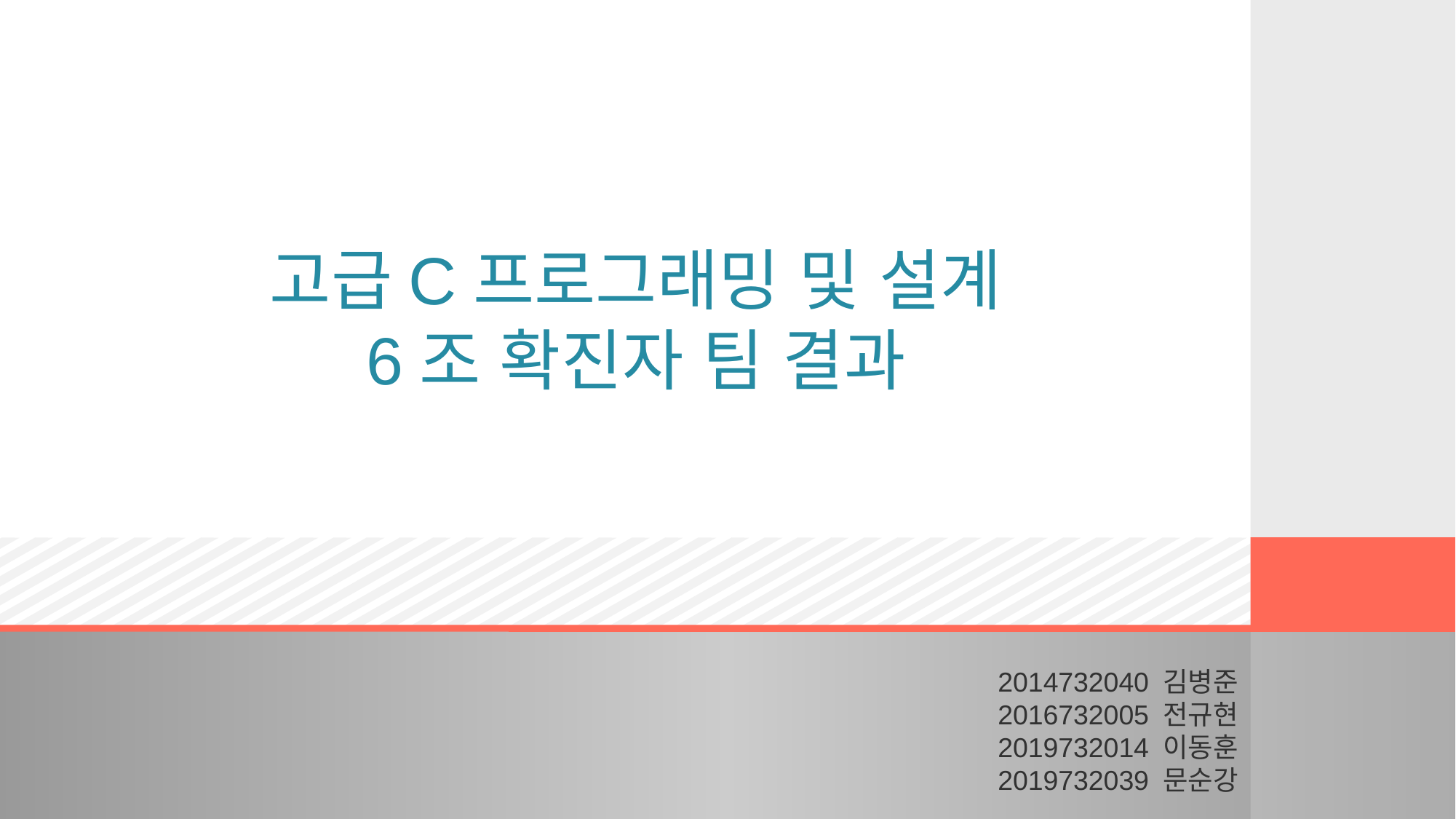

# 고급C프로그래밍 및 설계 6조 확진자 팀 결과
2014732040 김병준
2016732005 전규현
2019732014 이동훈
2019732039 문순강